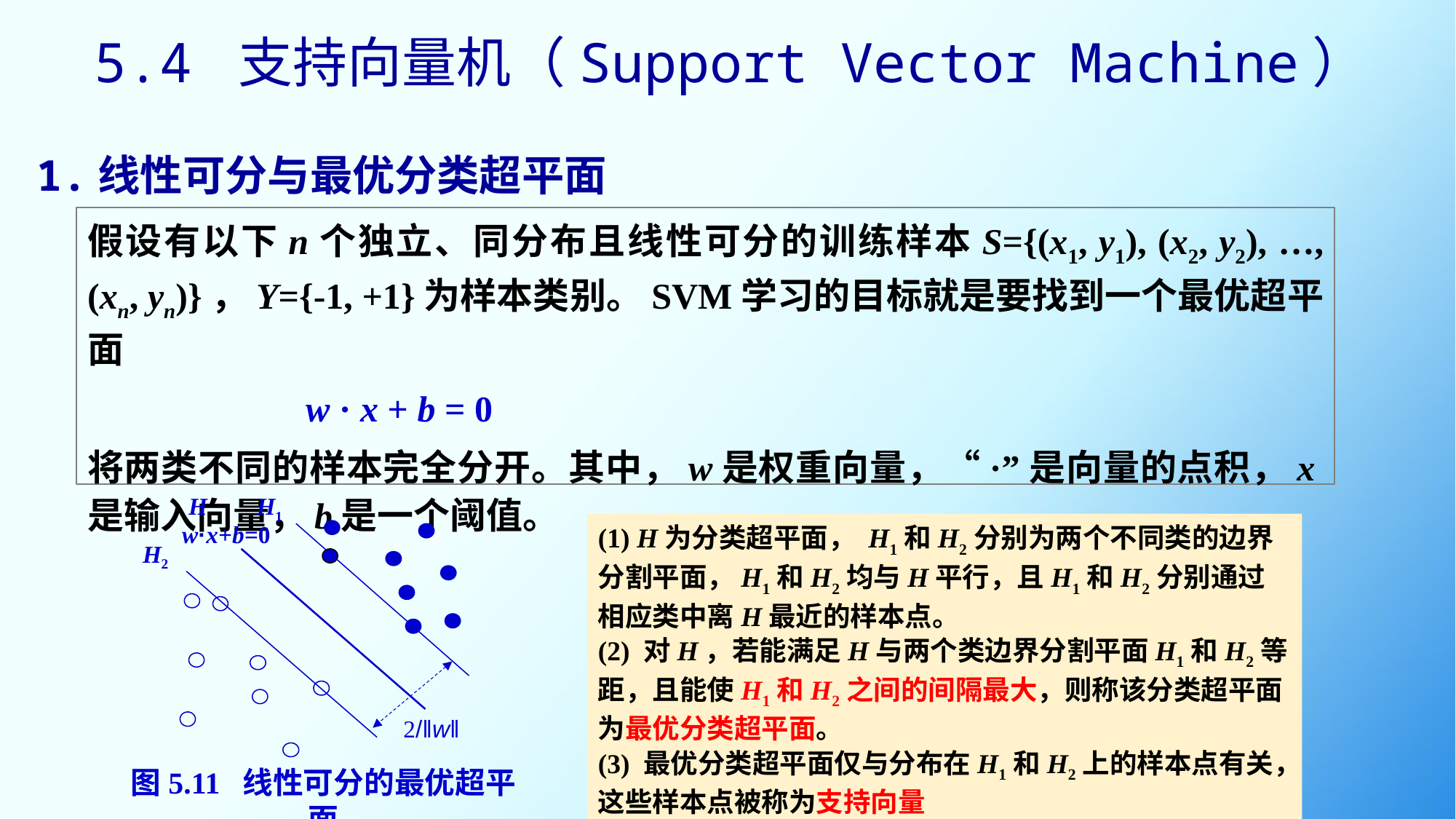

5.4 支持向量机（Support Vector Machine）
1.线性可分与最优分类超平面
假设有以下n个独立、同分布且线性可分的训练样本S={(x1, y1), (x2, y2), …, (xn, yn)}，Y={-1, +1}为样本类别。SVM学习的目标就是要找到一个最优超平面
 		w · x + b = 0
将两类不同的样本完全分开。其中，w是权重向量，“·”是向量的点积，x是输入向量，b是一个阈值。

H1
H
w·x+b=0

H2

2/‖w‖

图5.11  线性可分的最优超平面
(1) H为分类超平面， H1和H2分别为两个不同类的边界分割平面，H1和H2均与H平行，且H1和H2分别通过相应类中离H最近的样本点。
(2) 对H，若能满足H与两个类边界分割平面H1和H2等距，且能使H1和H2之间的间隔最大，则称该分类超平面为最优分类超平面。
(3) 最优分类超平面仅与分布在H1和H2上的样本点有关，这些样本点被称为支持向量